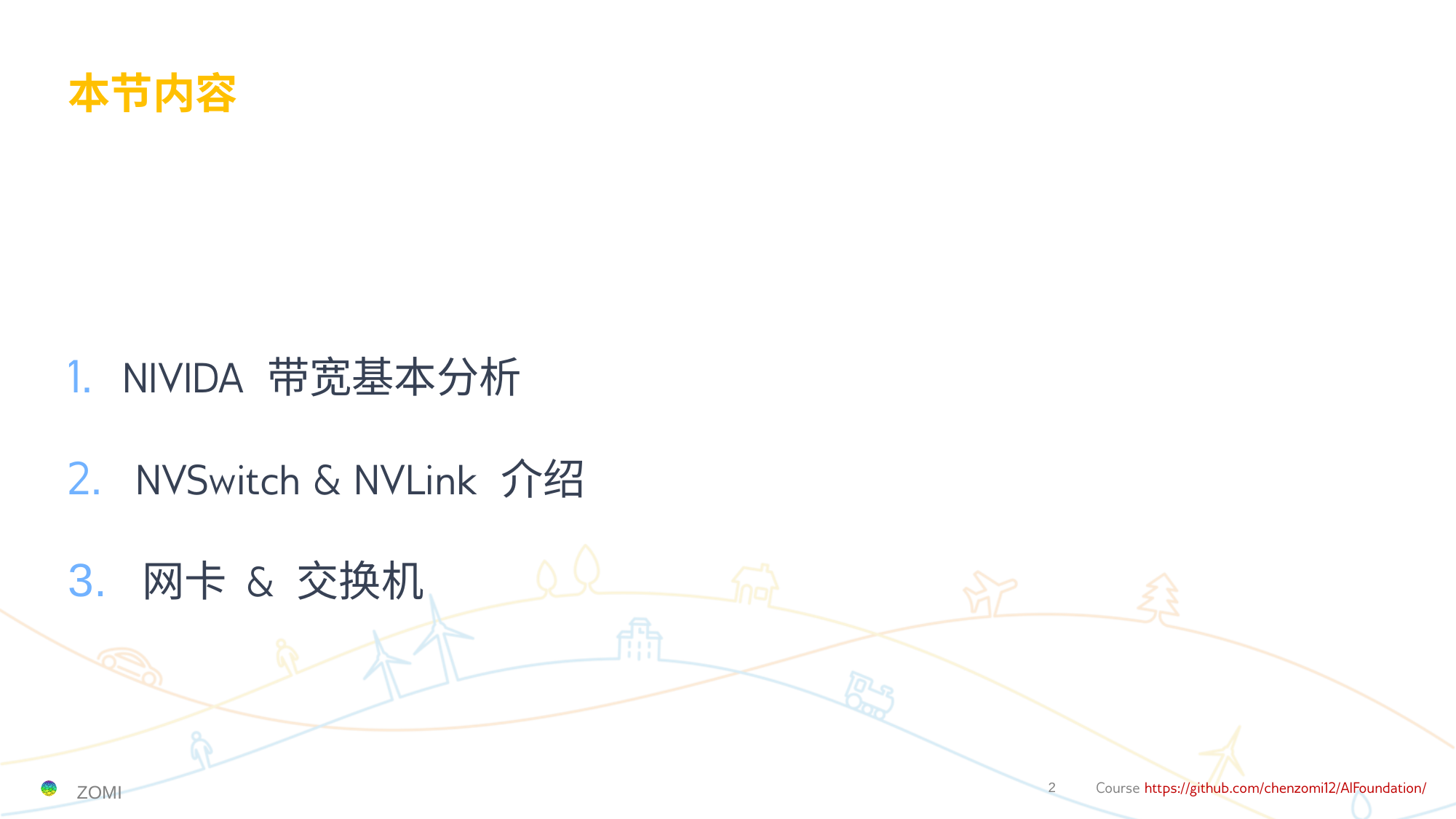

# 本节内容
NIVIDA 带宽基本分析
 NVSwitch & NVLink 介绍
 网卡 & 交换机